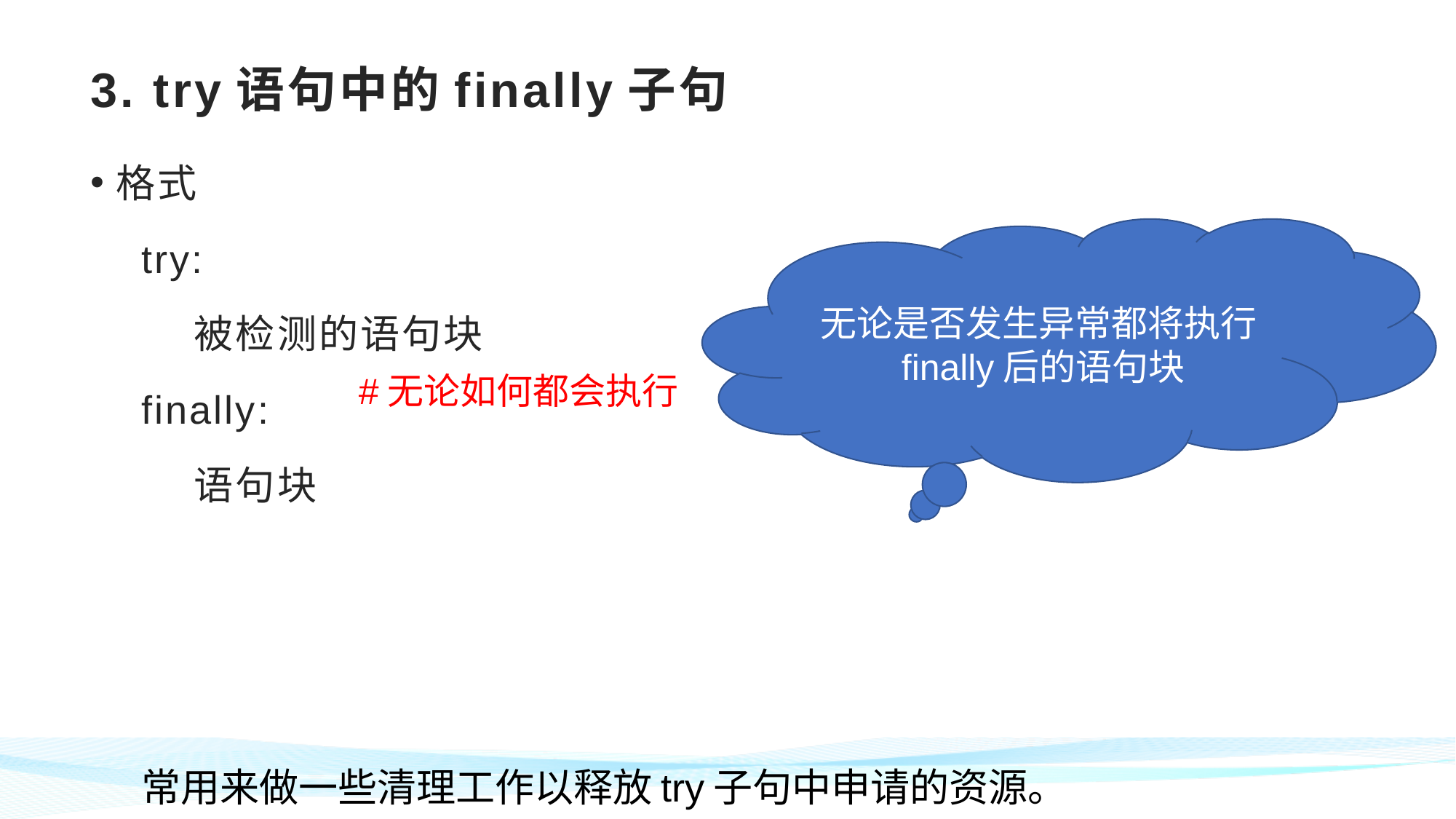

# 3. try语句中的finally子句
格式
try:
    被检测的语句块
finally:
    语句块

常用来做一些清理工作以释放try子句中申请的资源。
无论是否发生异常都将执行finally后的语句块
#无论如何都会执行